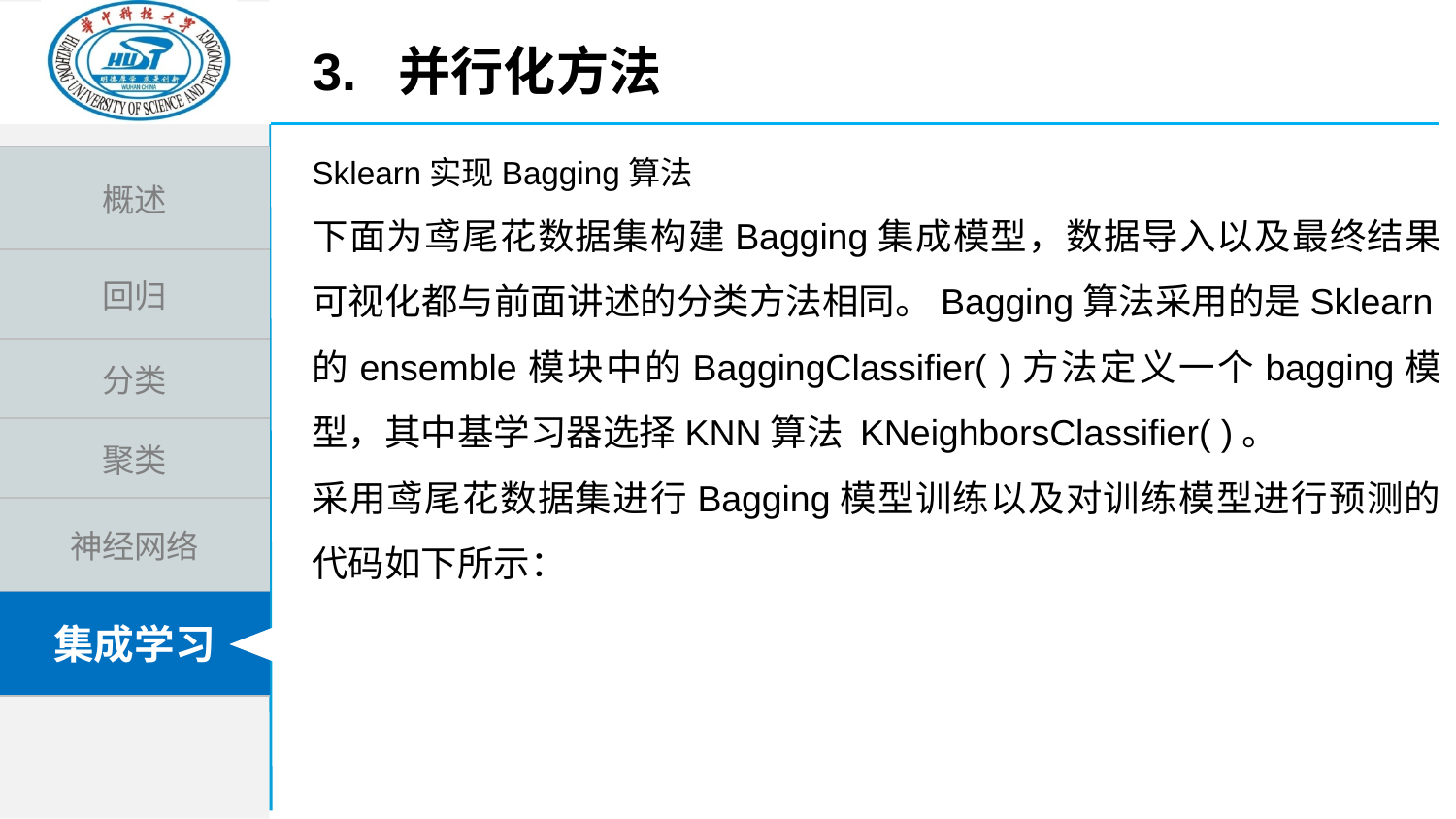

3.  并行化方法

Sklearn实现Bagging算法
下面为鸢尾花数据集构建Bagging集成模型，数据导入以及最终结果可视化都与前面讲述的分类方法相同。Bagging算法采用的是Sklearn的ensemble模块中的BaggingClassifier( )方法定义一个bagging模型，其中基学习器选择KNN算法 KNeighborsClassifier( )。
采用鸢尾花数据集进行Bagging模型训练以及对训练模型进行预测的代码如下所示：